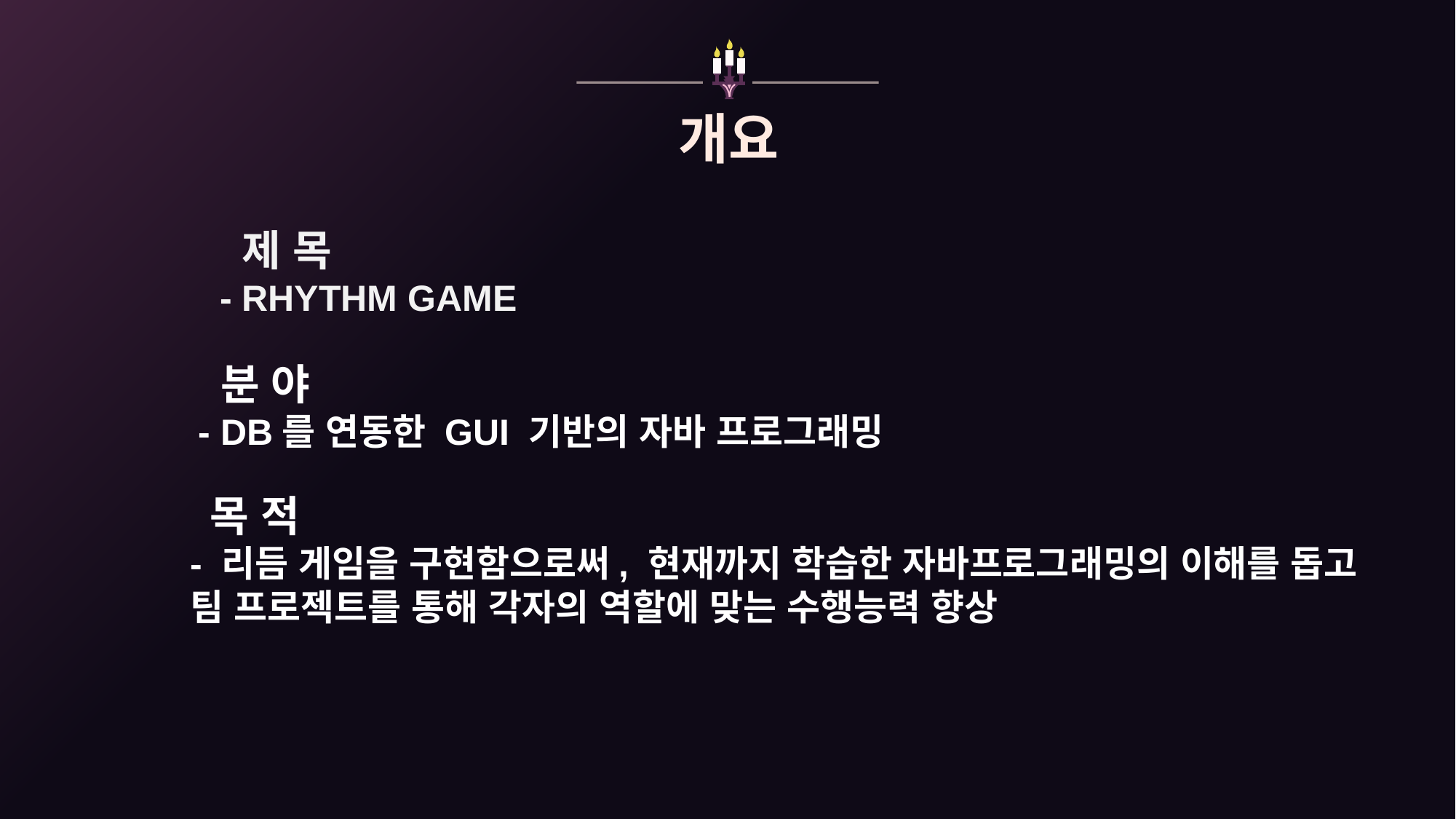

개요
 제 목
- RHYTHM GAME
 분 야
- DB를 연동한 GUI 기반의 자바 프로그래밍
 목 적
- 리듬 게임을 구현함으로써, 현재까지 학습한 자바프로그래밍의 이해를 돕고
팀 프로젝트를 통해 각자의 역할에 맞는 수행능력 향상